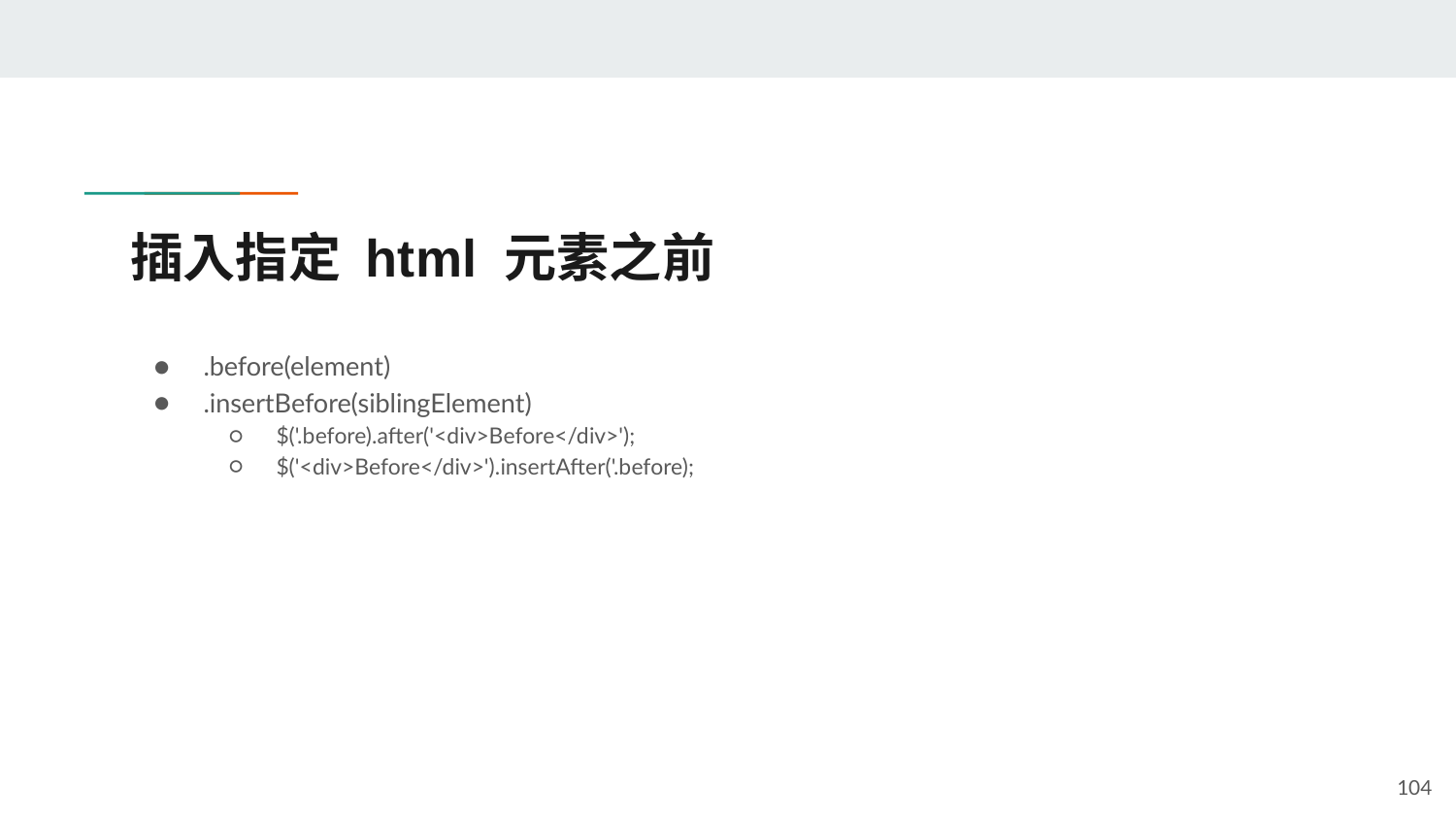

# 插入指定 html 元素之前
.before(element)
.insertBefore(siblingElement)
$('.before).after('<div>Before</div>');
$('<div>Before</div>').insertAfter('.before);
104